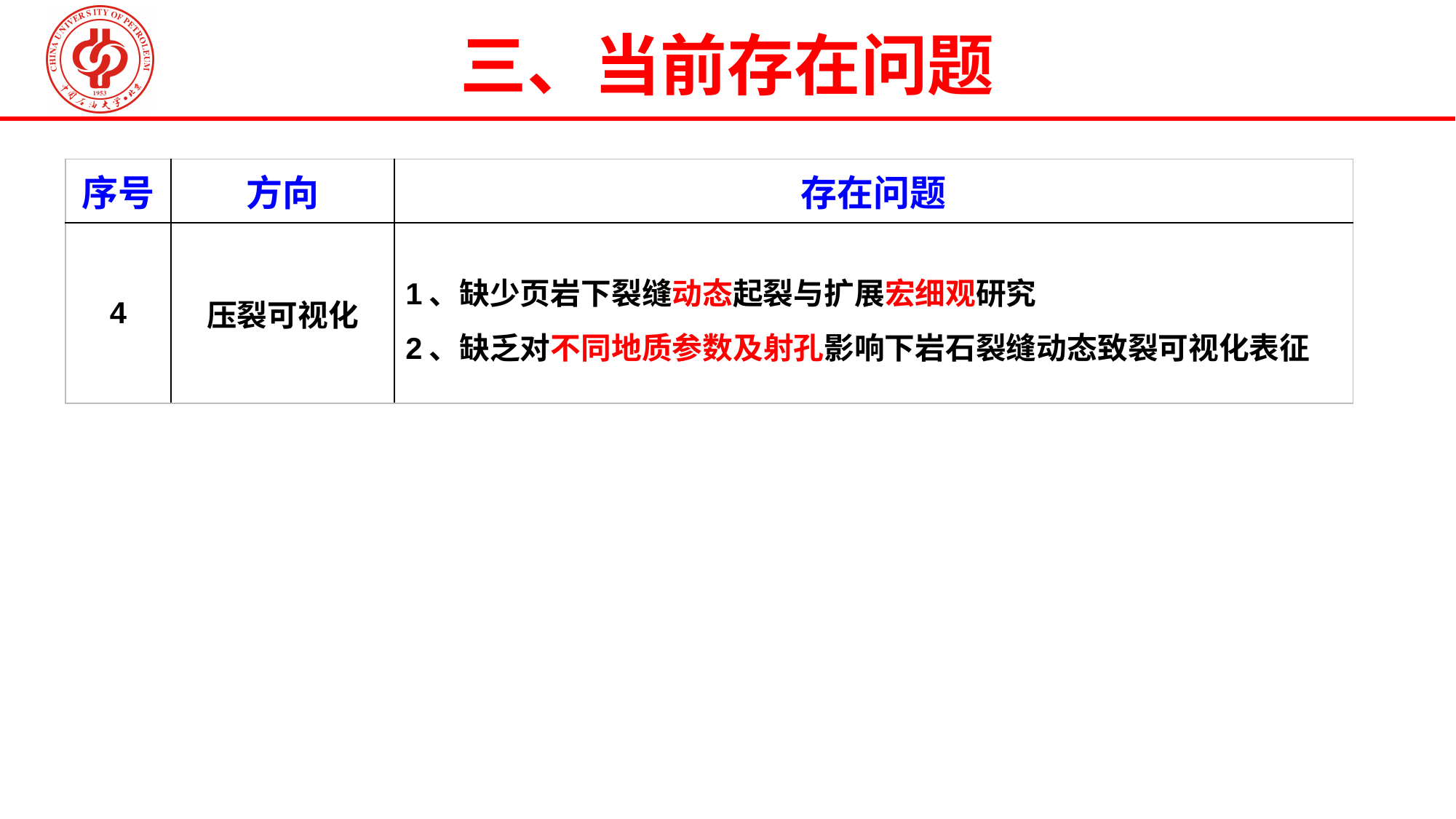

三、当前存在问题
| 序号 | 方向 | 存在问题 |
| --- | --- | --- |
| 4 | 压裂可视化 | 1、缺少页岩下裂缝动态起裂与扩展宏细观研究 2、缺乏对不同地质参数及射孔影响下岩石裂缝动态致裂可视化表征 |